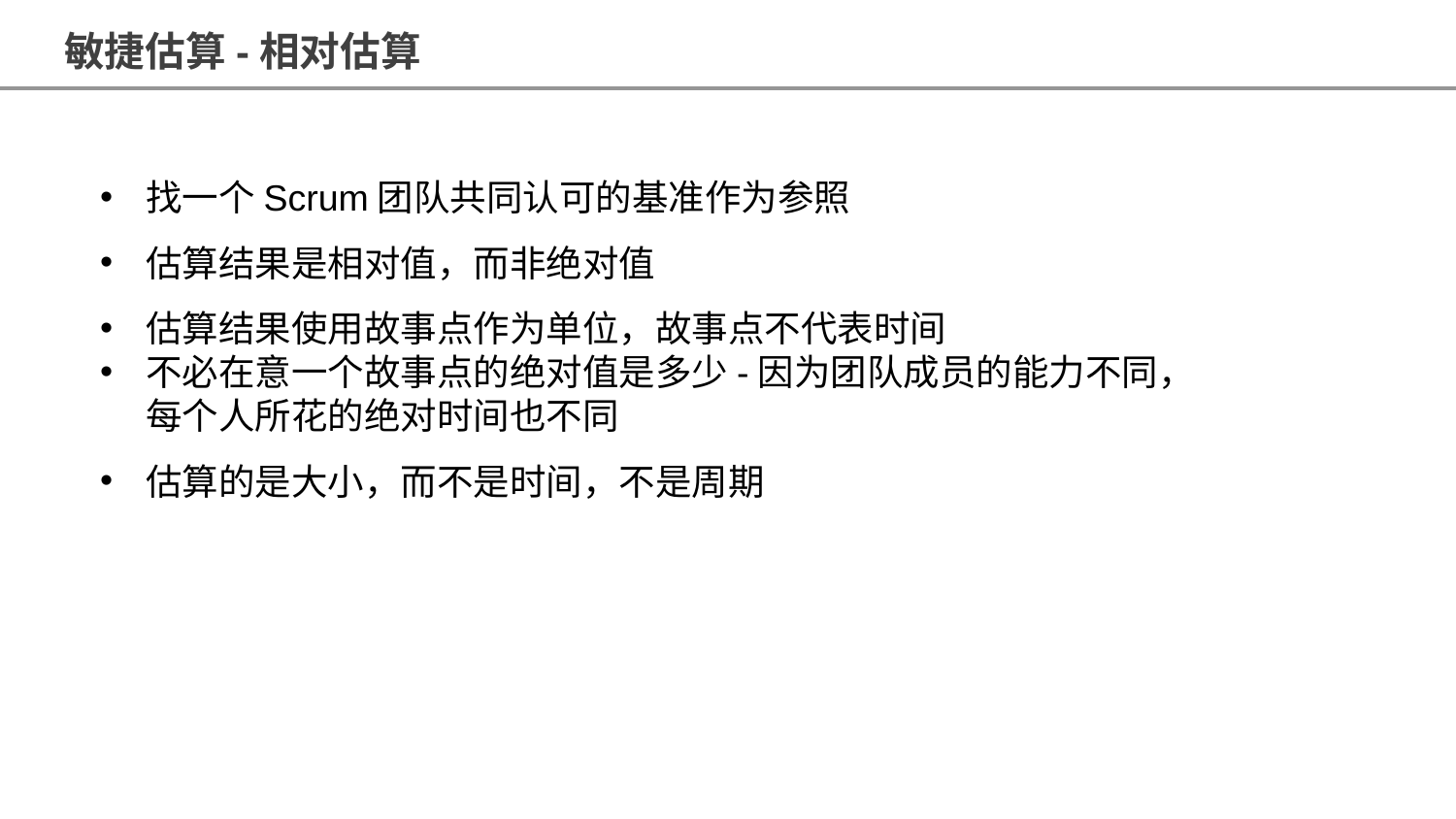

敏捷估算-相对估算

找一个Scrum团队共同认可的基准作为参照
估算结果是相对值，而非绝对值
估算结果使用故事点作为单位，故事点不代表时间
不必在意一个故事点的绝对值是多少-因为团队成员的能力不同，每个人所花的绝对时间也不同
估算的是大小，而不是时间，不是周期